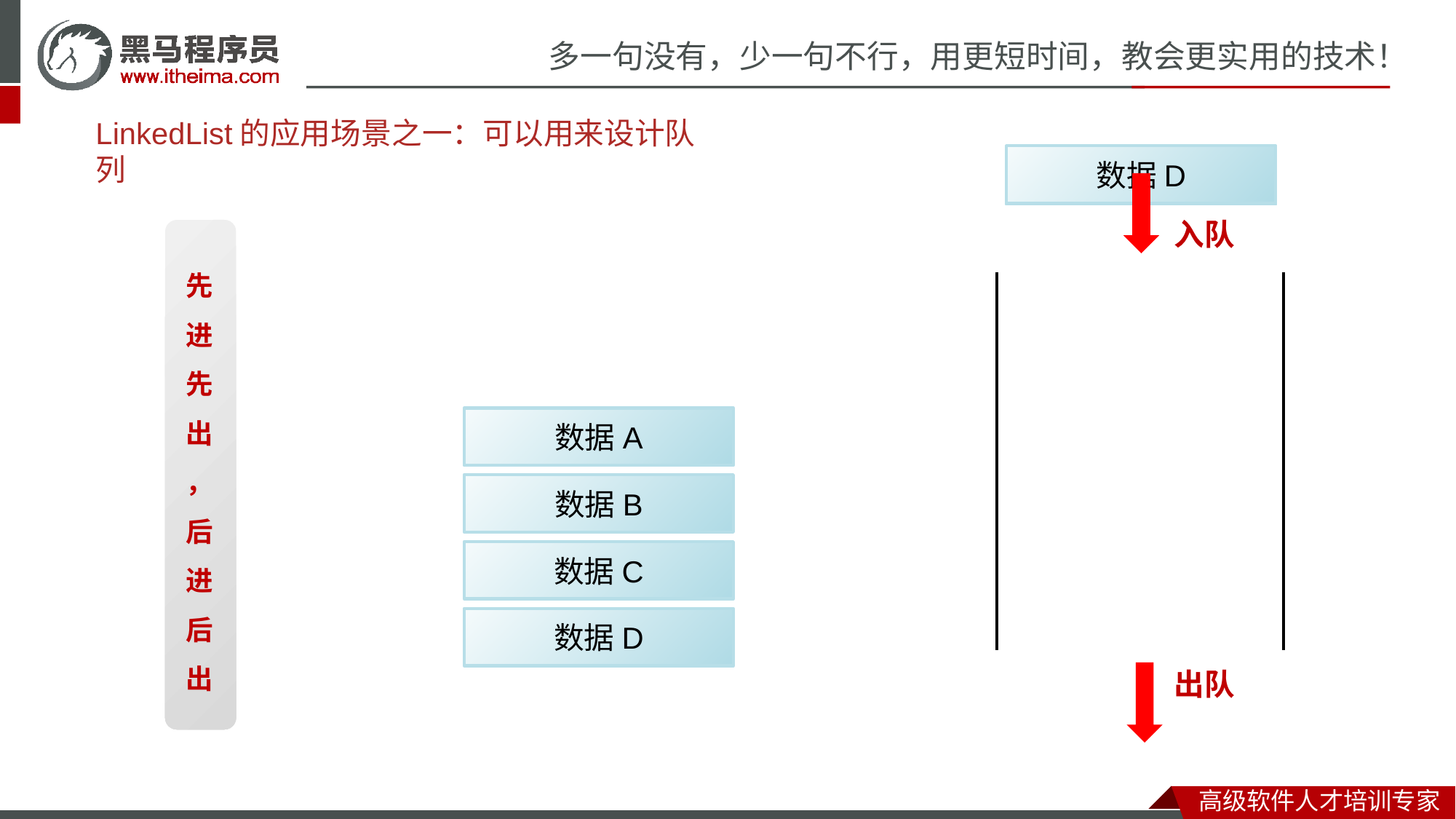

# LinkedList的应用场景之一：可以用来设计队列
数据D
数据A
数据B
数据C
入队

先
进
先
出
数据A

，
数据B
后
数据C
进
后
数据D
出
出队